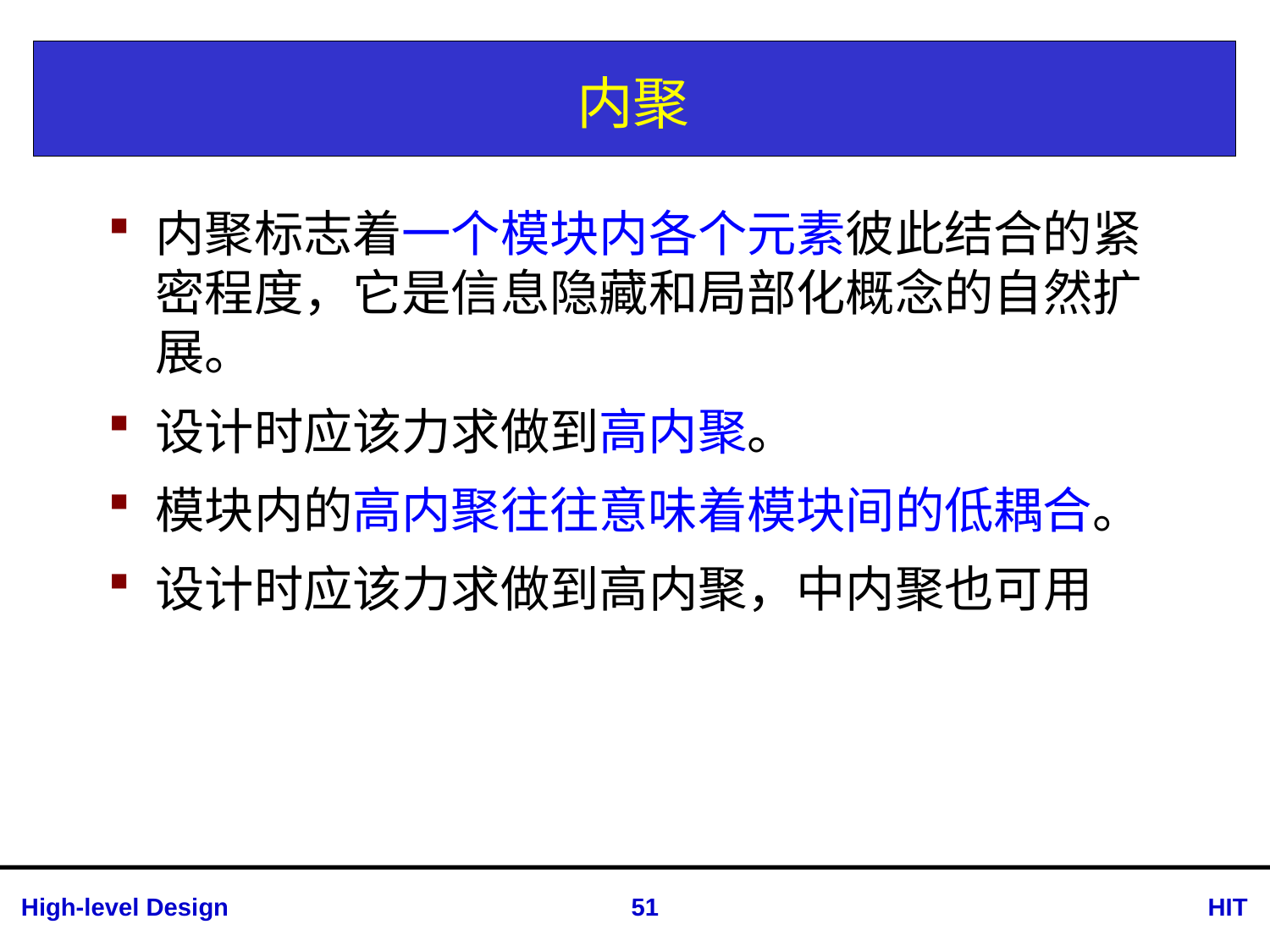

# 内聚
内聚标志着一个模块内各个元素彼此结合的紧密程度，它是信息隐藏和局部化概念的自然扩展。
设计时应该力求做到高内聚。
模块内的高内聚往往意味着模块间的低耦合。
设计时应该力求做到高内聚，中内聚也可用